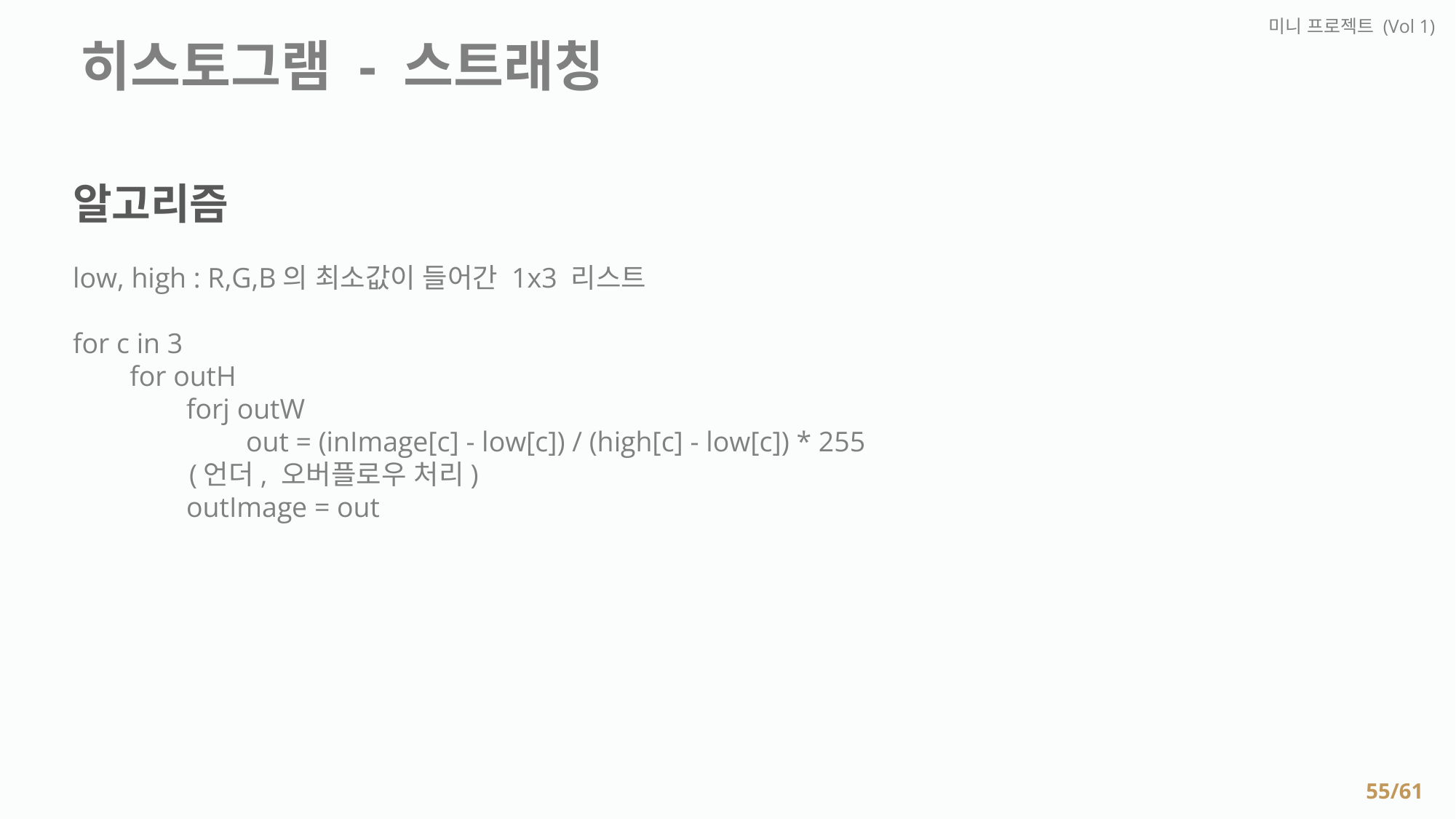

미니 프로젝트 (Vol 1)
    히스토그램 - 스트래칭
알고리즘

low, high : R,G,B의 최소값이 들어간 1x3 리스트

for c in 3
        for outH
                forj outW
	         out = (inImage[c] - low[c]) / (high[c] - low[c]) * 255
	 (언더, 오버플로우 처리)
                outImage = out
55/61